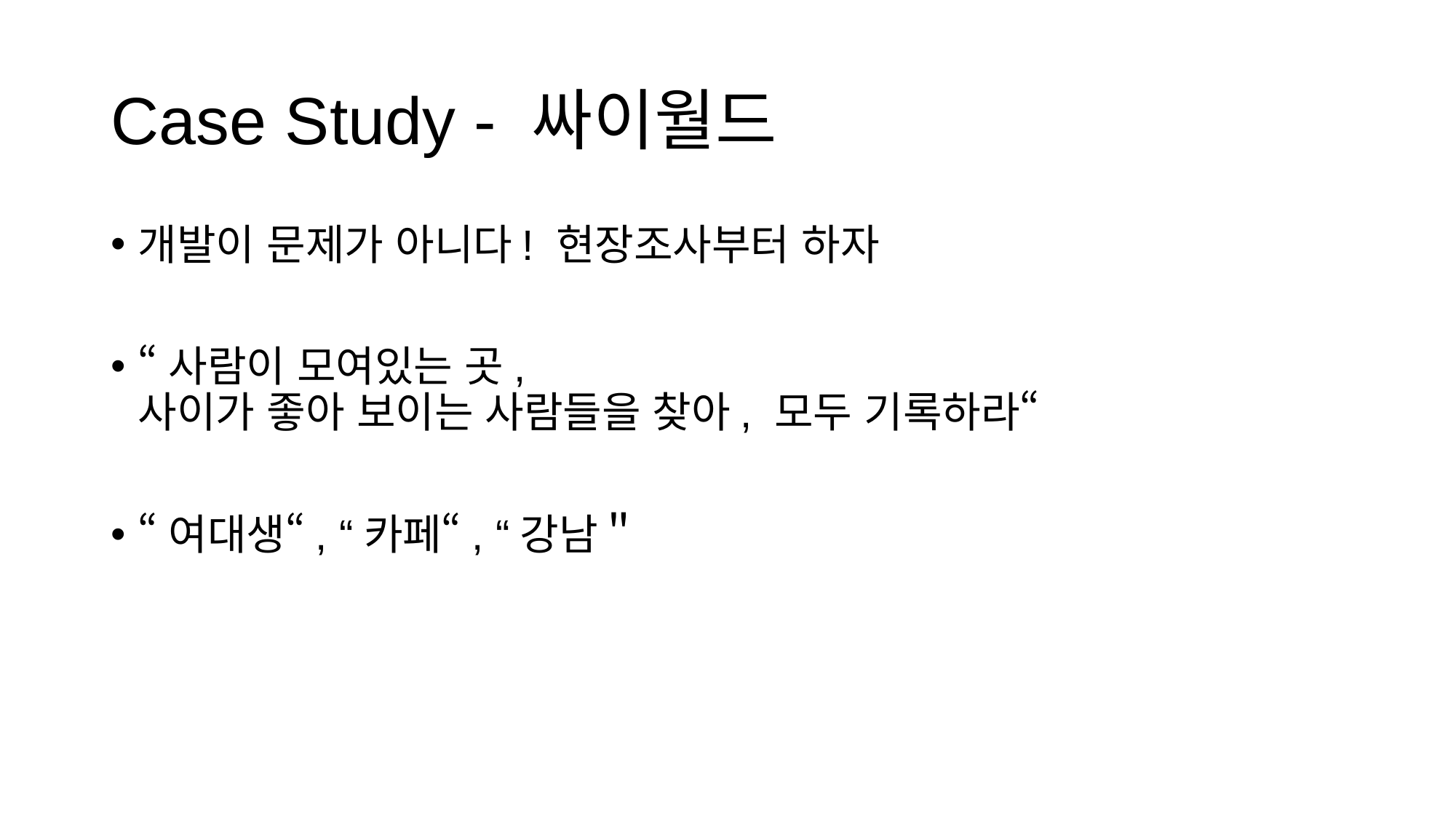

# Case Study - 싸이월드
개발이 문제가 아니다! 현장조사부터 하자

“사람이 모여있는 곳,
사이가 좋아 보이는 사람들을 찾아, 모두 기록하라“

“여대생“, “카페“, “강남＂